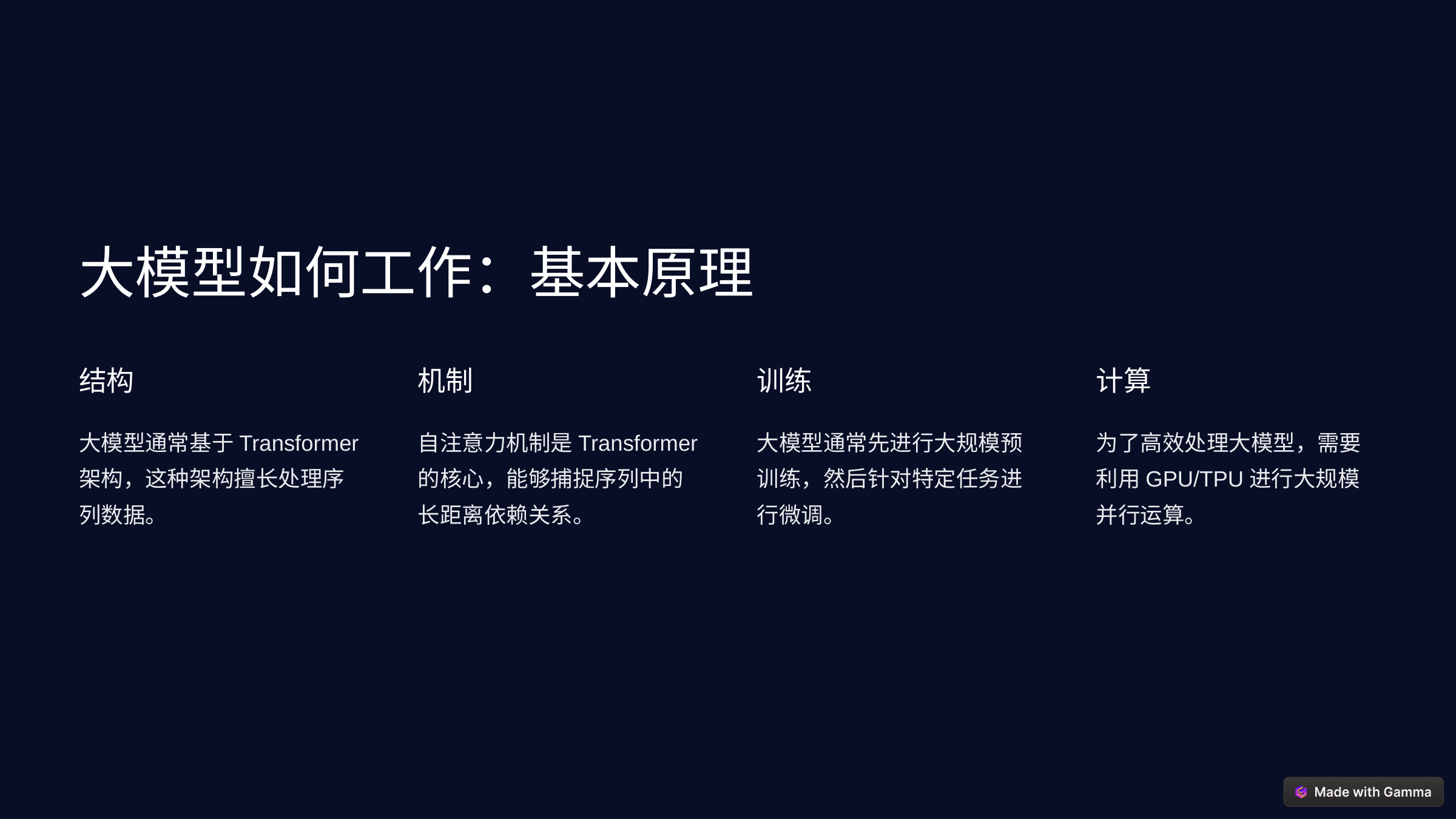

大模型如何工作：基本原理
结构
机制
训练
计算
大模型通常基于Transformer架构，这种架构擅长处理序列数据。
自注意力机制是Transformer的核心，能够捕捉序列中的长距离依赖关系。
大模型通常先进行大规模预训练，然后针对特定任务进行微调。
为了高效处理大模型，需要利用GPU/TPU进行大规模并行运算。